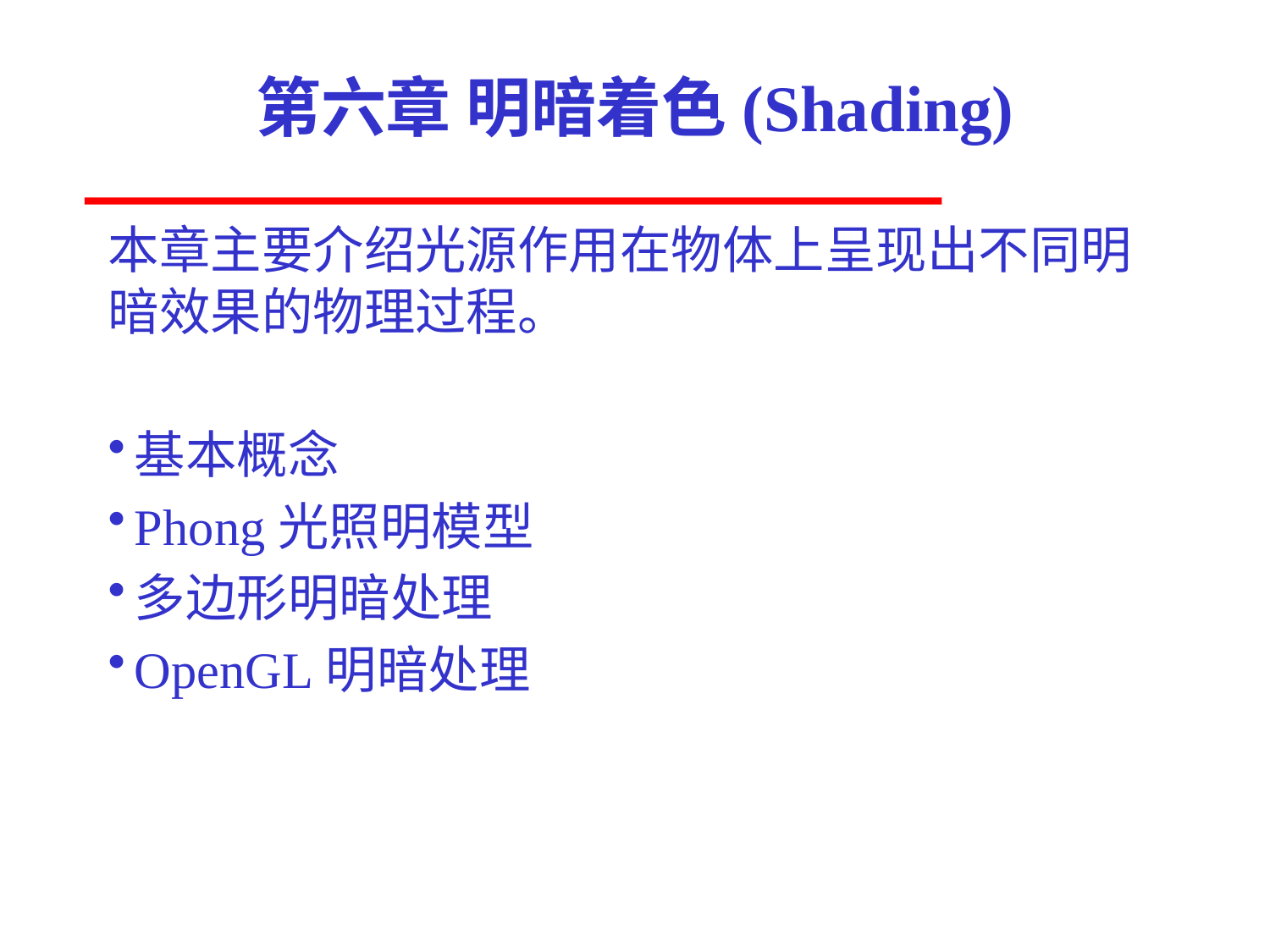

# 第六章 明暗着色(Shading)
本章主要介绍光源作用在物体上呈现出不同明暗效果的物理过程。

基本概念
Phong光照明模型
多边形明暗处理
OpenGL明暗处理

5